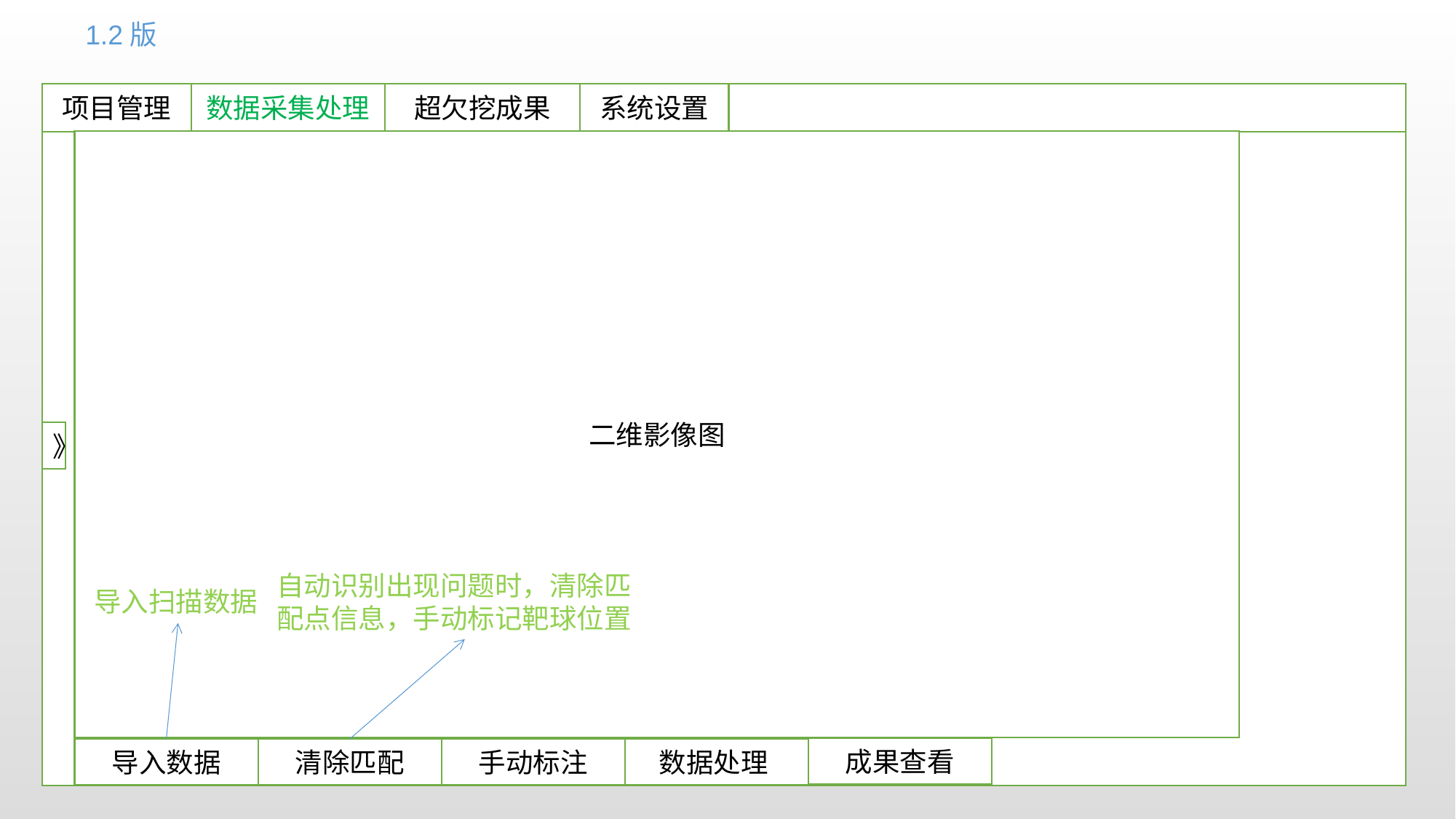

1.2版

项目管理
数据采集处理
超欠挖成果
系统设置
二维影像图
》
自动识别出现问题时，清除匹配点信息，手动标记靶球位置
导入扫描数据
成果查看
导入数据
清除匹配
手动标注
数据处理